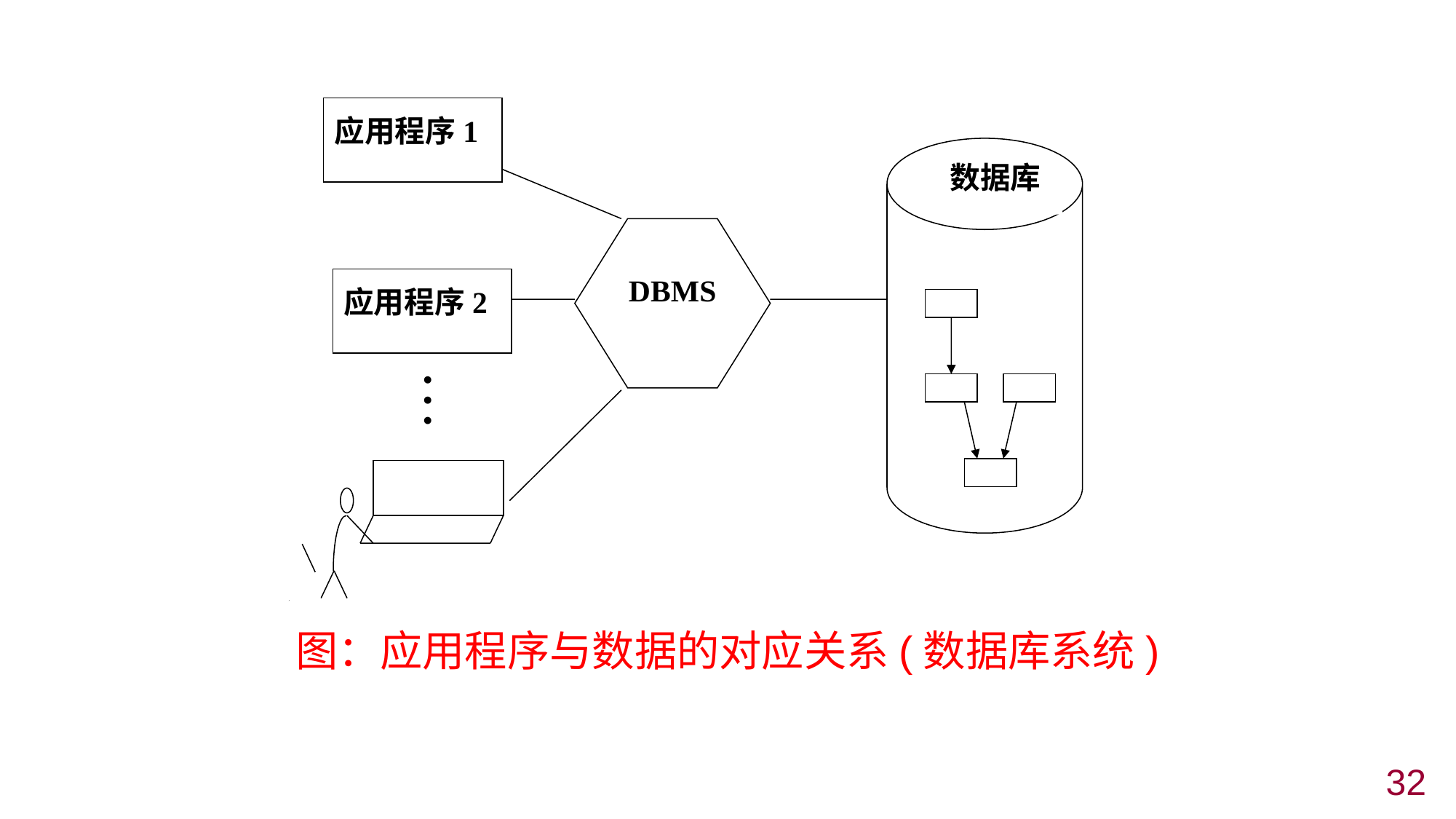

应用程序1

数据库

DBMS
应用程序2

…

图：应用程序与数据的对应关系(数据库系统)
32